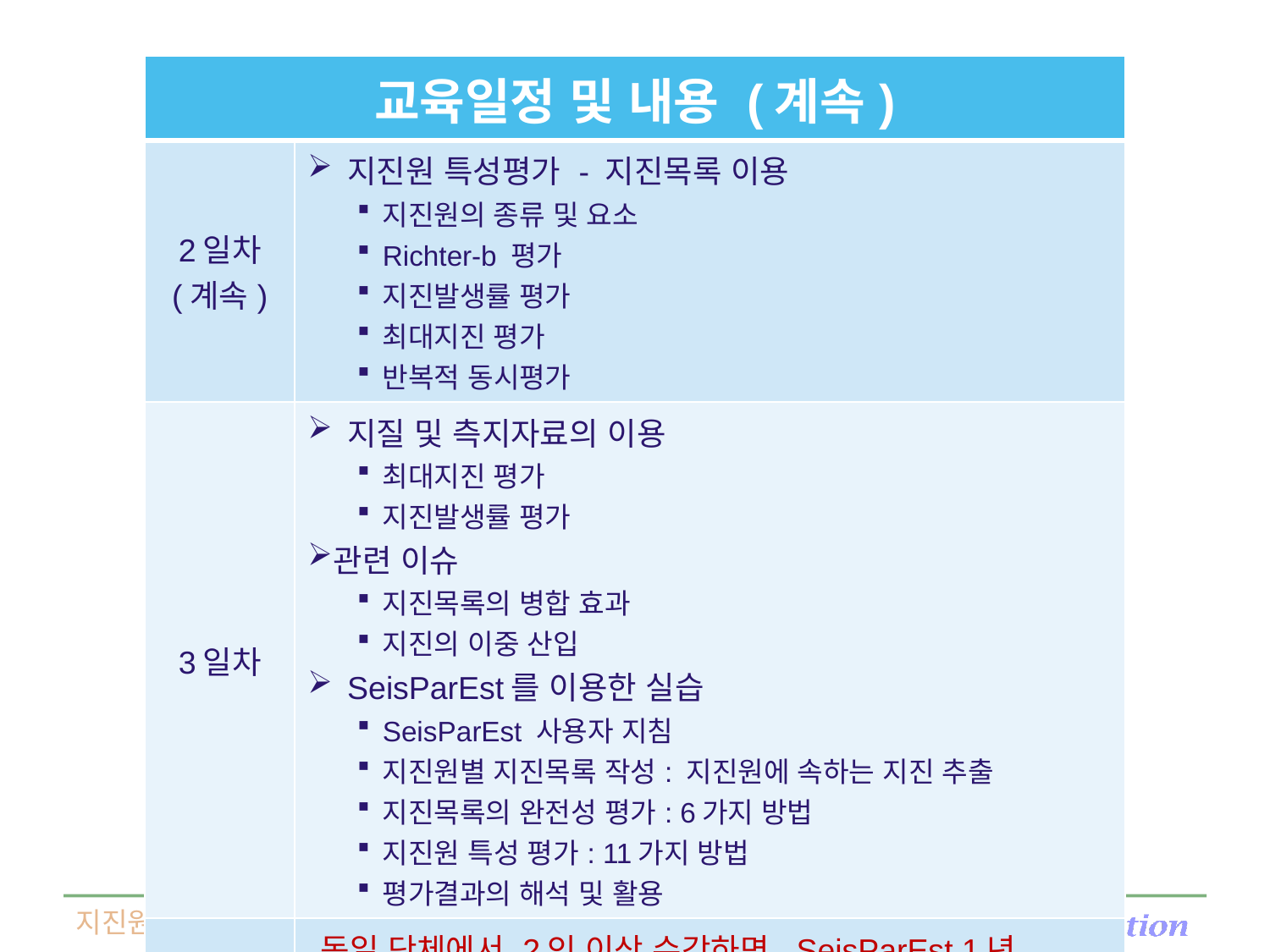

| 교육일정 및 내용 (계속) |  |
| --- | --- |
| 2일차 (계속) | 지진원 특성평가 - 지진목록 이용 지진원의 종류 및 요소 Richter-b 평가 지진발생률 평가 최대지진 평가 반복적 동시평가 |
| 3일차 | 지질 및 측지자료의 이용 최대지진 평가 지진발생률 평가 관련 이슈 지진목록의 병합 효과 지진의 이중 산입 SeisParEst를 이용한 실습 SeisParEst 사용자 지침 지진원별 지진목록 작성: 지진원에 속하는 지진 추출 지진목록의 완전성 평가: 6가지 방법 지진원 특성 평가: 11가지 방법 평가결과의 해석 및 활용 |
| 특전 | 동일 단체에서 2인 이상 수강하면, SeisParEst 1년 라이선스 제공 |